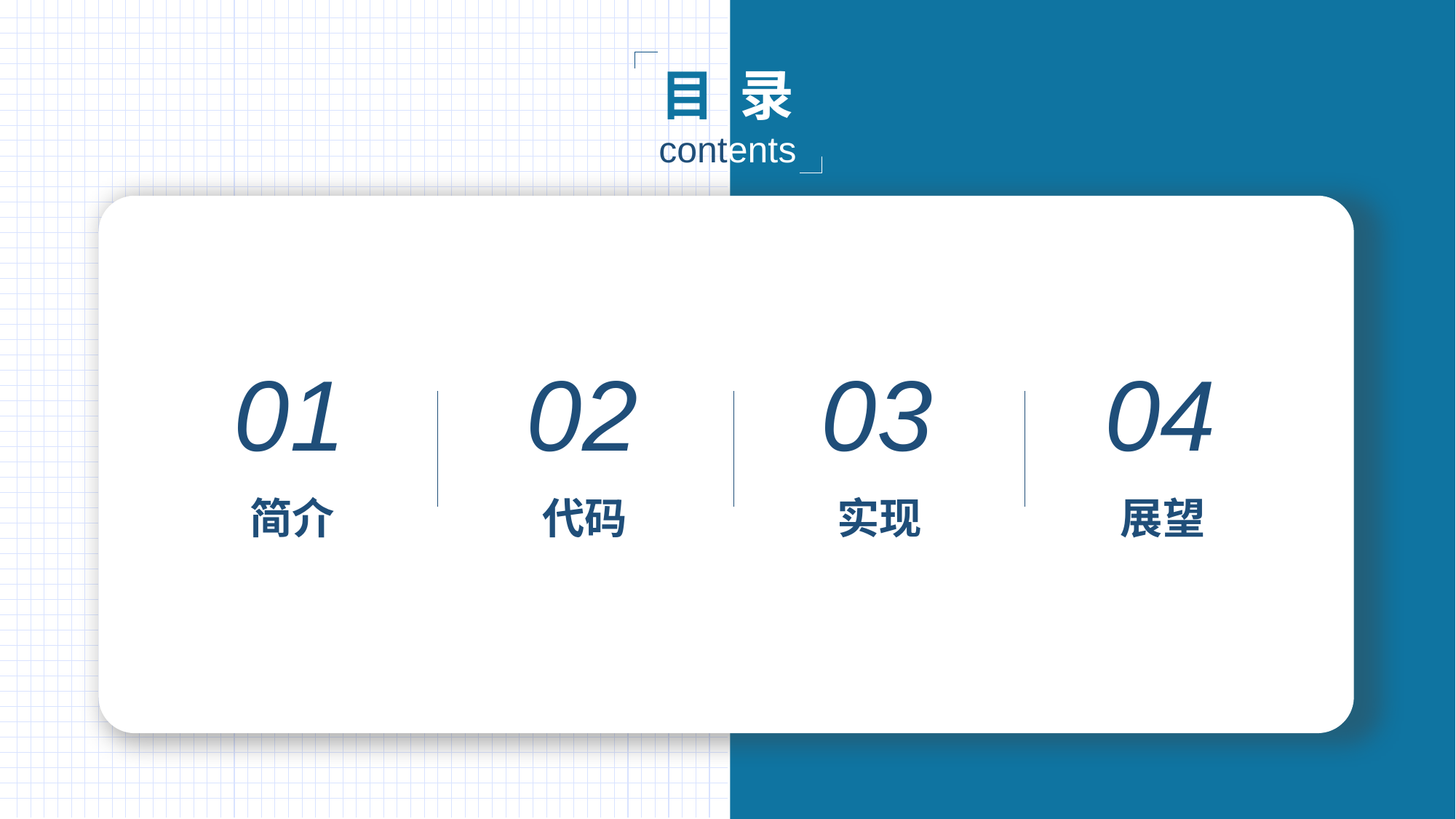

目  录
contents

01
02
03
04
简介
代码
实现
展望